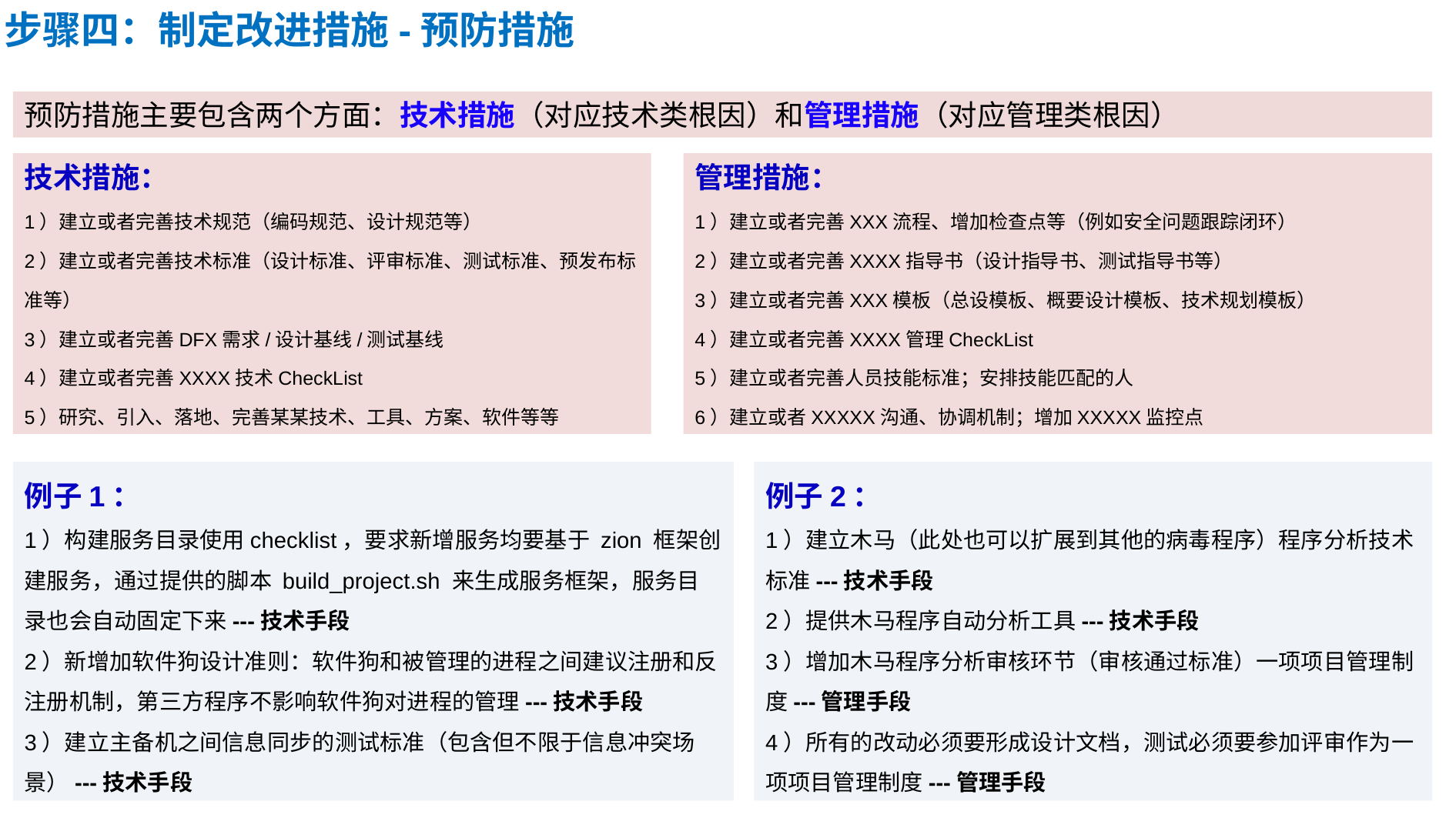

步骤四：制定改进措施-预防措施
预防措施主要包含两个方面：技术措施（对应技术类根因）和管理措施（对应管理类根因）
技术措施：
1）建立或者完善技术规范（编码规范、设计规范等）
2）建立或者完善技术标准（设计标准、评审标准、测试标准、预发布标准等）
3）建立或者完善DFX需求/设计基线/测试基线
4）建立或者完善XXXX技术CheckList
5）研究、引入、落地、完善某某技术、工具、方案、软件等等
管理措施：
1）建立或者完善XXX流程、增加检查点等（例如安全问题跟踪闭环）
2）建立或者完善XXXX指导书（设计指导书、测试指导书等）
3）建立或者完善XXX模板（总设模板、概要设计模板、技术规划模板）
4）建立或者完善XXXX管理CheckList
5）建立或者完善人员技能标准；安排技能匹配的人
6）建立或者XXXXX沟通、协调机制；增加XXXXX监控点
例子1：
1）构建服务目录使用checklist，要求新增服务均要基于 zion 框架创建服务，通过提供的脚本 build_project.sh 来生成服务框架，服务目录也会自动固定下来---技术手段
2）新增加软件狗设计准则：软件狗和被管理的进程之间建议注册和反注册机制，第三方程序不影响软件狗对进程的管理---技术手段
3）建立主备机之间信息同步的测试标准（包含但不限于信息冲突场景）---技术手段
例子2：
1）建立木马（此处也可以扩展到其他的病毒程序）程序分析技术标准---技术手段
2）提供木马程序自动分析工具---技术手段
3）增加木马程序分析审核环节（审核通过标准）一项项目管理制度---管理手段
4）所有的改动必须要形成设计文档，测试必须要参加评审作为一项项目管理制度---管理手段